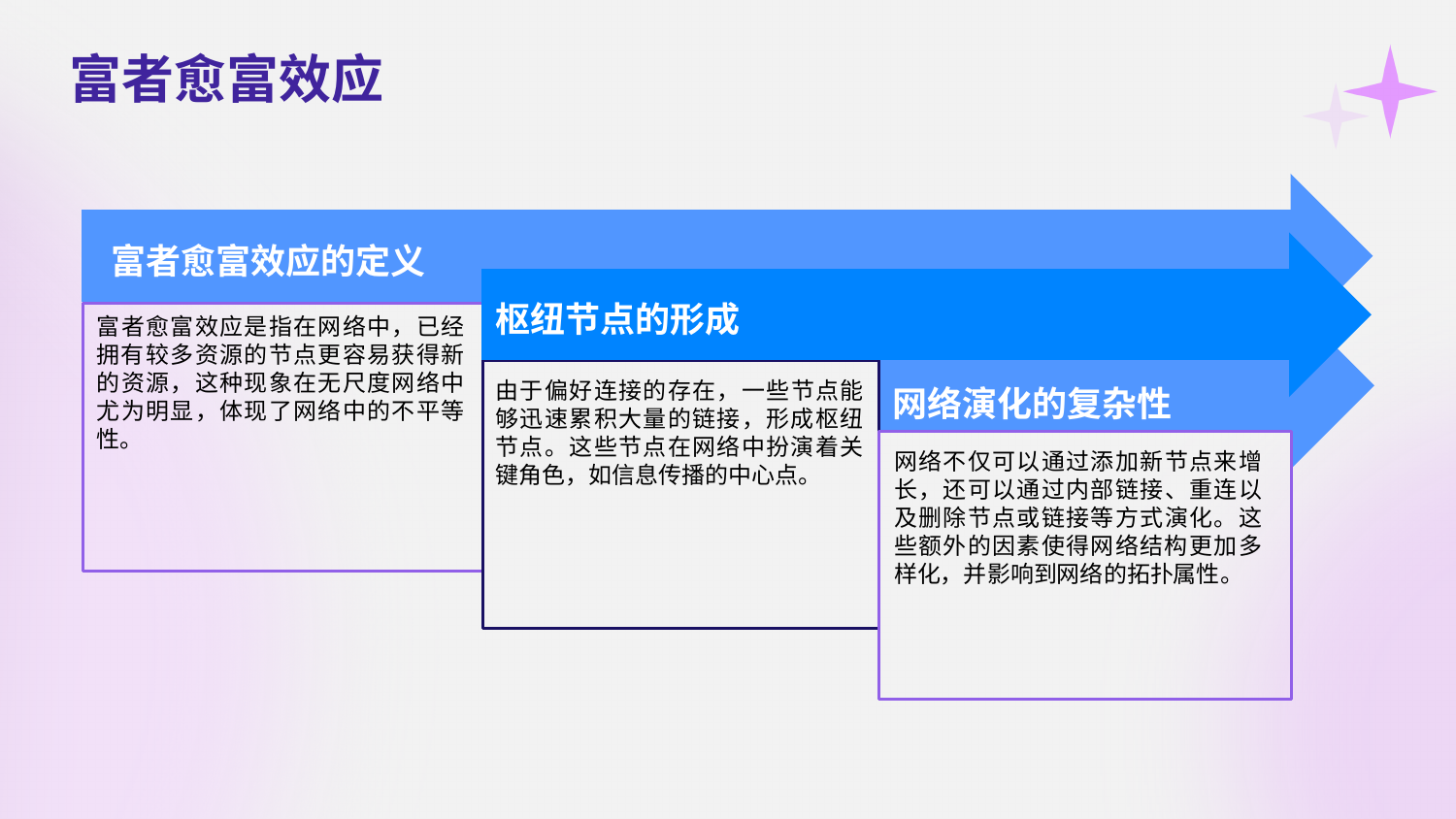

富者愈富效应

富者愈富效应的定义

枢纽节点的形成
富者愈富效应是指在网络中，已经拥有较多资源的节点更容易获得新的资源，这种现象在无尺度网络中尤为明显，体现了网络中的不平等性。

由于偏好连接的存在，一些节点能够迅速累积大量的链接，形成枢纽节点。这些节点在网络中扮演着关键角色，如信息传播的中心点。

网络演化的复杂性

网络不仅可以通过添加新节点来增长，还可以通过内部链接、重连以及删除节点或链接等方式演化。这些额外的因素使得网络结构更加多样化，并影响到网络的拓扑属性。